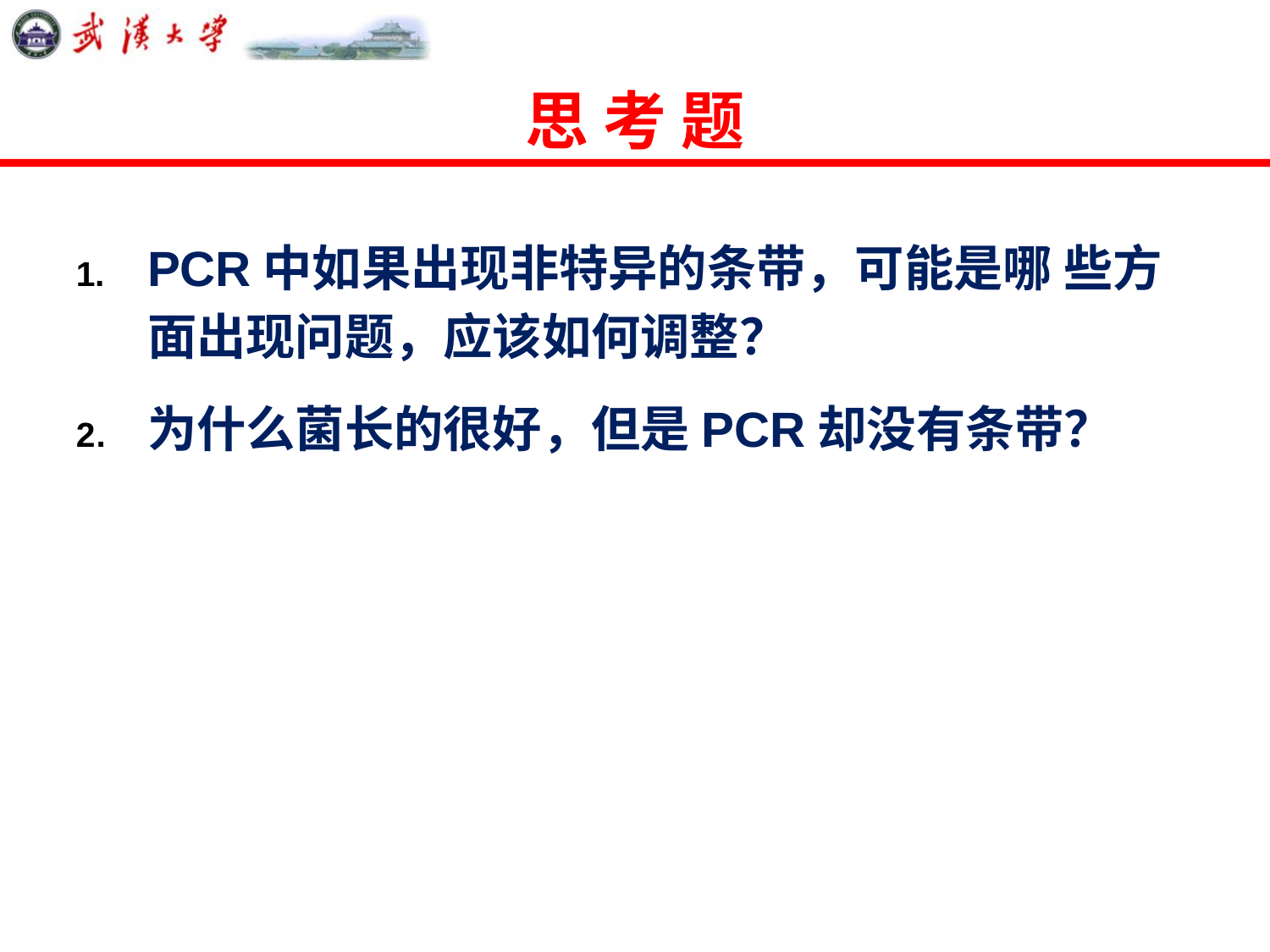

# 思 考 题
PCR中如果出现非特异的条带，可能是哪 些方面出现问题，应该如何调整？
为什么菌长的很好，但是PCR却没有条带？